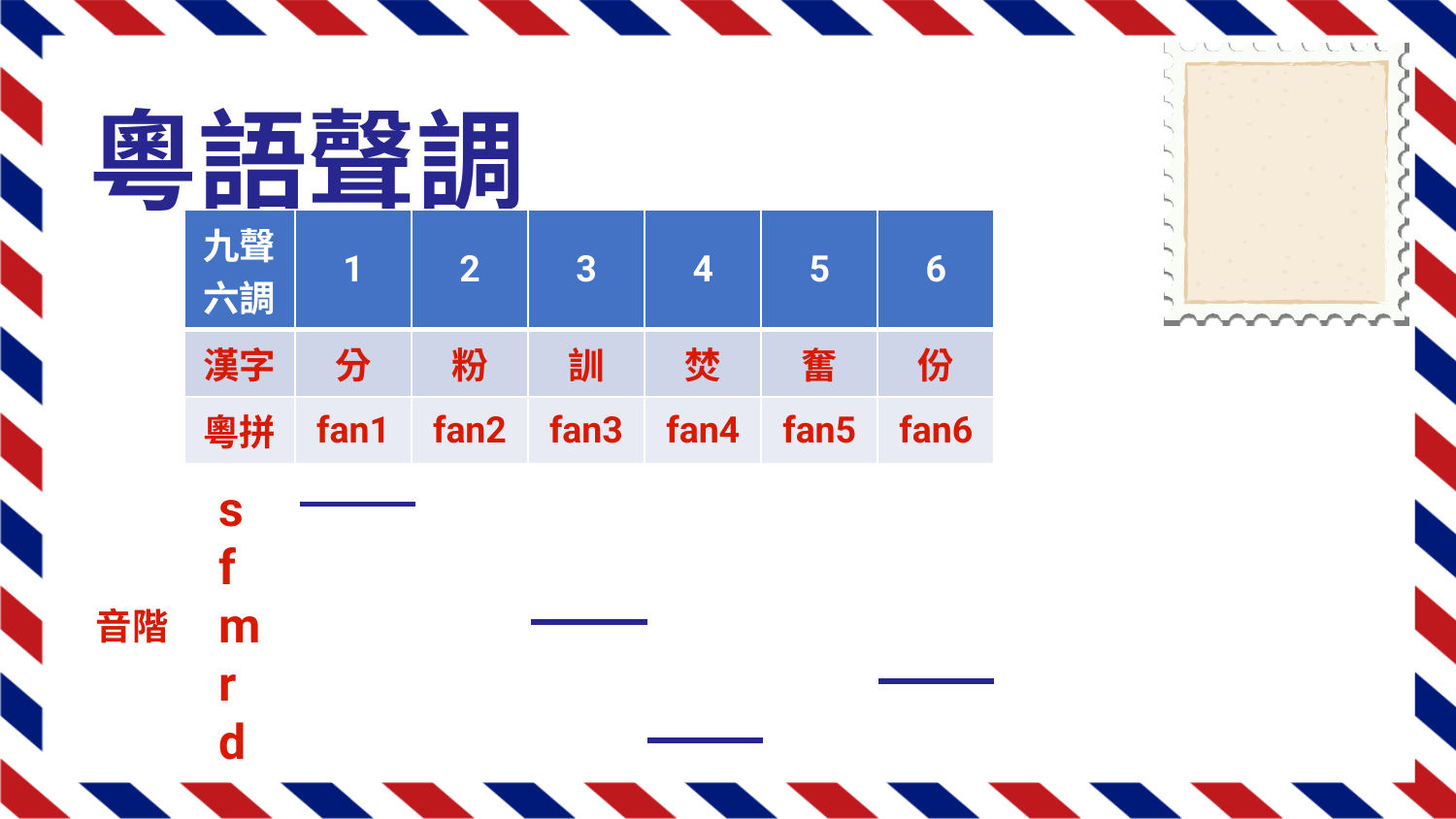

粵語聲調
| 九聲六調 | 1 | 2 | 3 | 4 | 5 | 6 |
| --- | --- | --- | --- | --- | --- | --- |
| 漢字 | 分 | 粉 | 訓 | 焚 | 奮 | 份 |
| 粵拼 | fan1 | fan2 | fan3 | fan4 | fan5 | fan6 |
|  |  |  |  |  |  |
| --- | --- | --- | --- | --- | --- |
|  |  |  |  |  |  |
|  |  |  |  |  |  |
|  |  |  |  |  |  |
|  |  |  |  |  |  |
|  |  |  |  |  |  |
s
f
m
r
d
音階